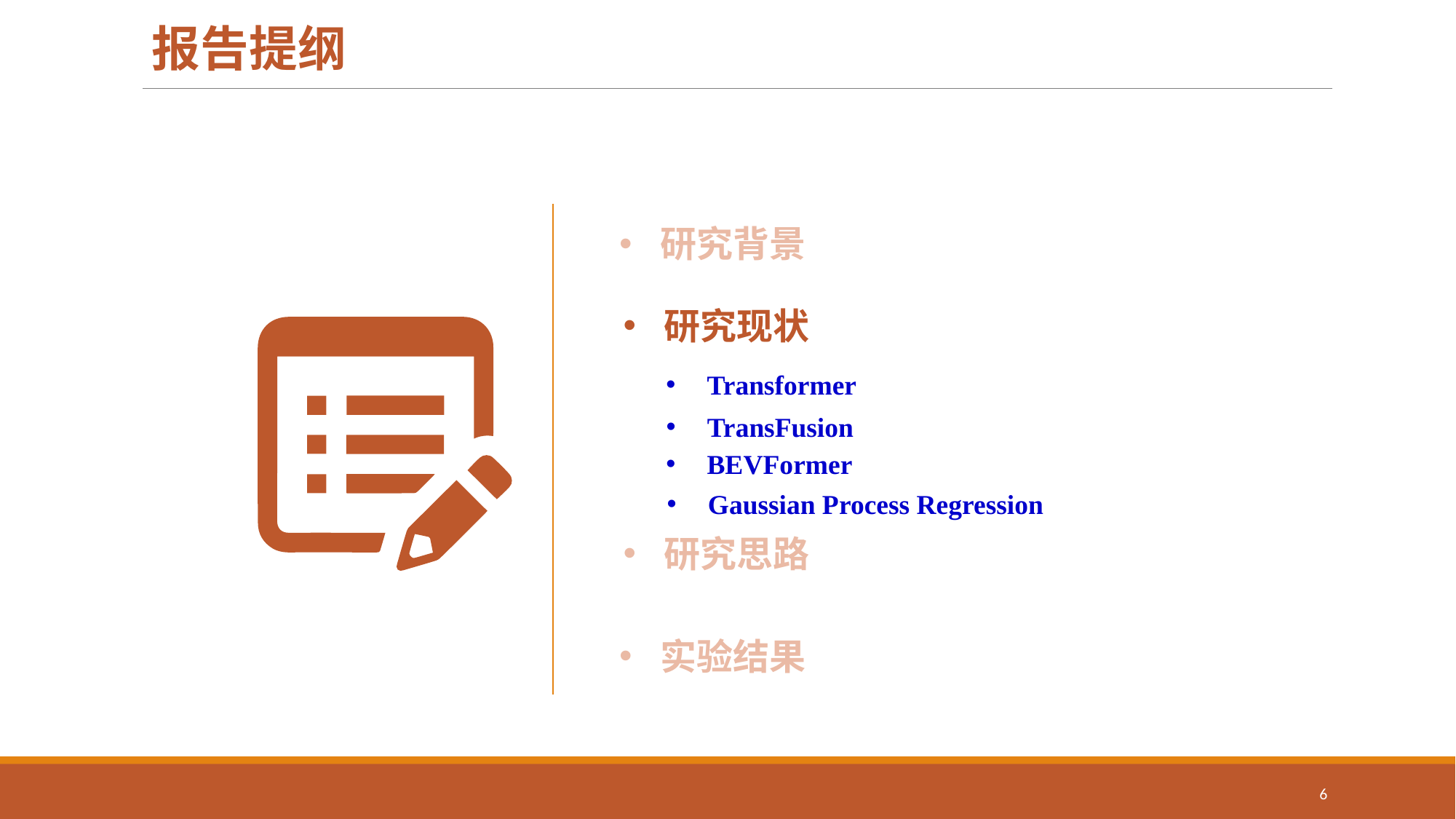

报告提纲
研究背景
研究现状

Transformer
TransFusion
BEVFormer
Gaussian Process Regression
研究思路
实验结果
6